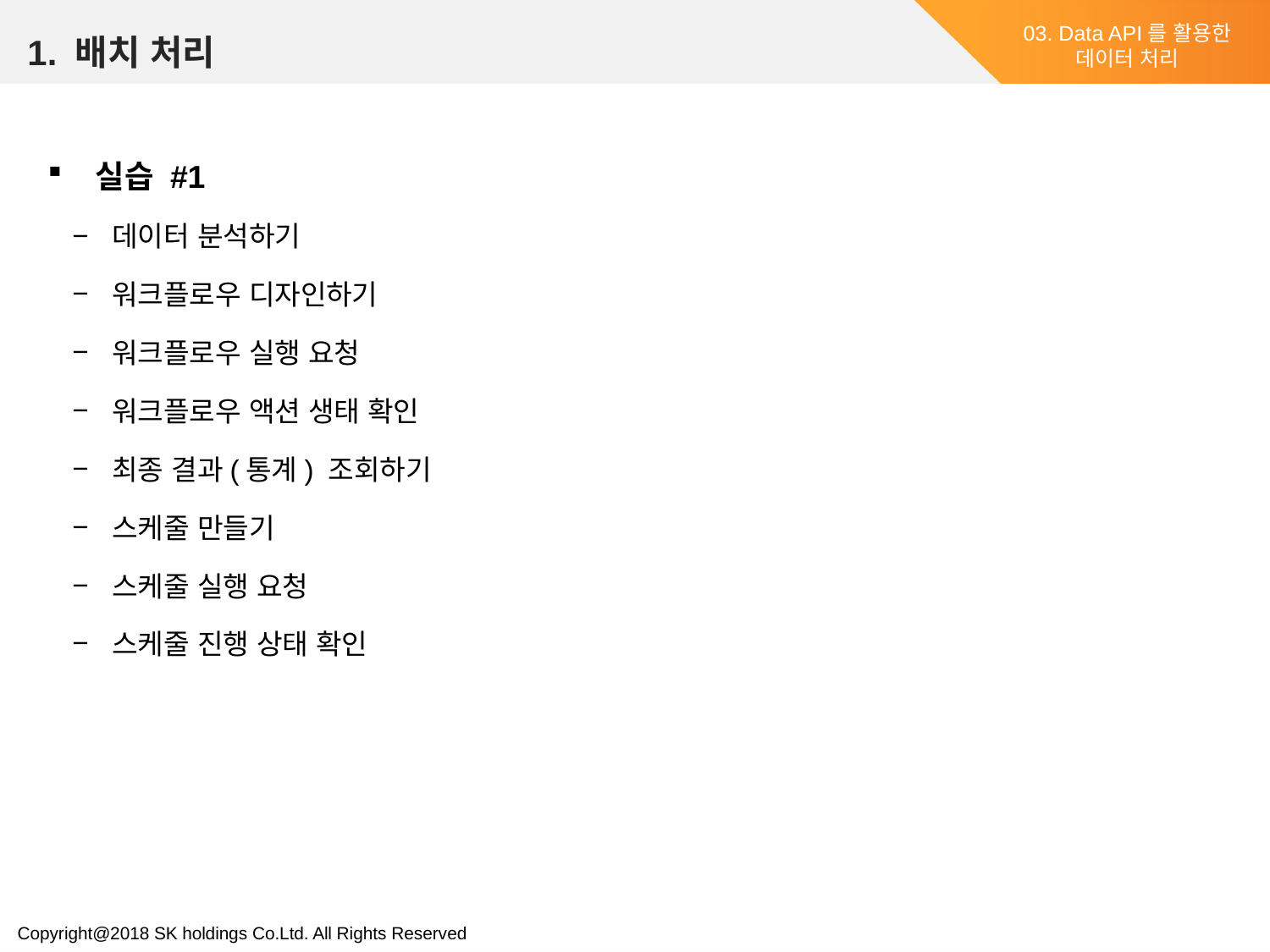

1. 배치 처리
03. Data API를 활용한
데이터 처리
실습 #1
데이터 분석하기
워크플로우 디자인하기
워크플로우 실행 요청
워크플로우 액션 생태 확인
최종 결과(통계) 조회하기
스케줄 만들기
스케줄 실행 요청
스케줄 진행 상태 확인